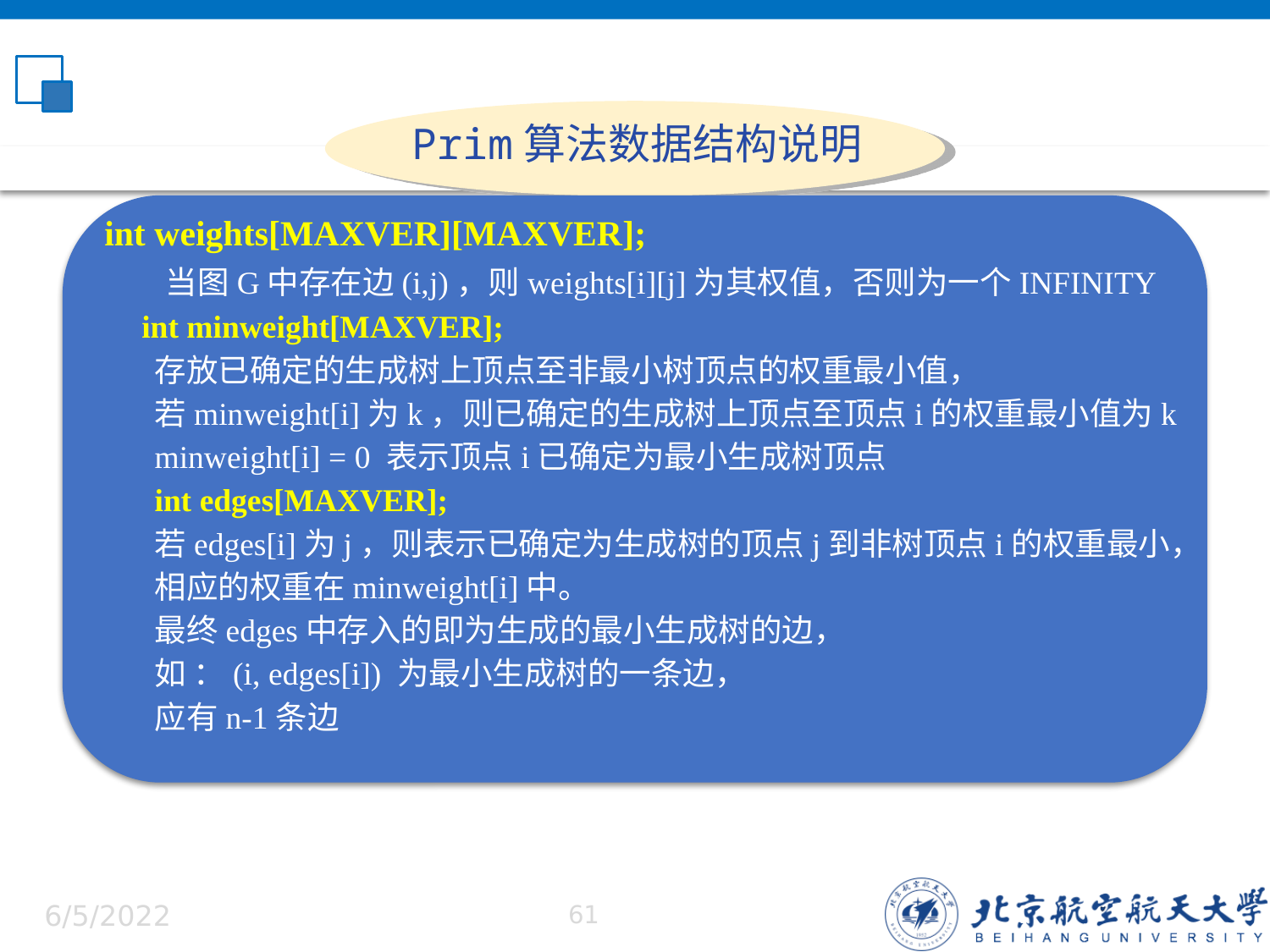

Prim算法数据结构说明
int weights[MAXVER][MAXVER];
  当图G中存在边(i,j)，则weights[i][j]为其权值，否则为一个INFINITY
int minweight[MAXVER];
存放已确定的生成树上顶点至非最小树顶点的权重最小值，
若minweight[i]为k，则已确定的生成树上顶点至顶点i的权重最小值为k
minweight[i] = 0 表示顶点i已确定为最小生成树顶点
int edges[MAXVER];
若edges[i]为j，则表示已确定为生成树的顶点j到非树顶点i的权重最小，
相应的权重在minweight[i]中。
最终edges中存入的即为生成的最小生成树的边，
如 ：(i, edges[i]) 为最小生成树的一条边，
应有n-1条边

6/5/2022
61